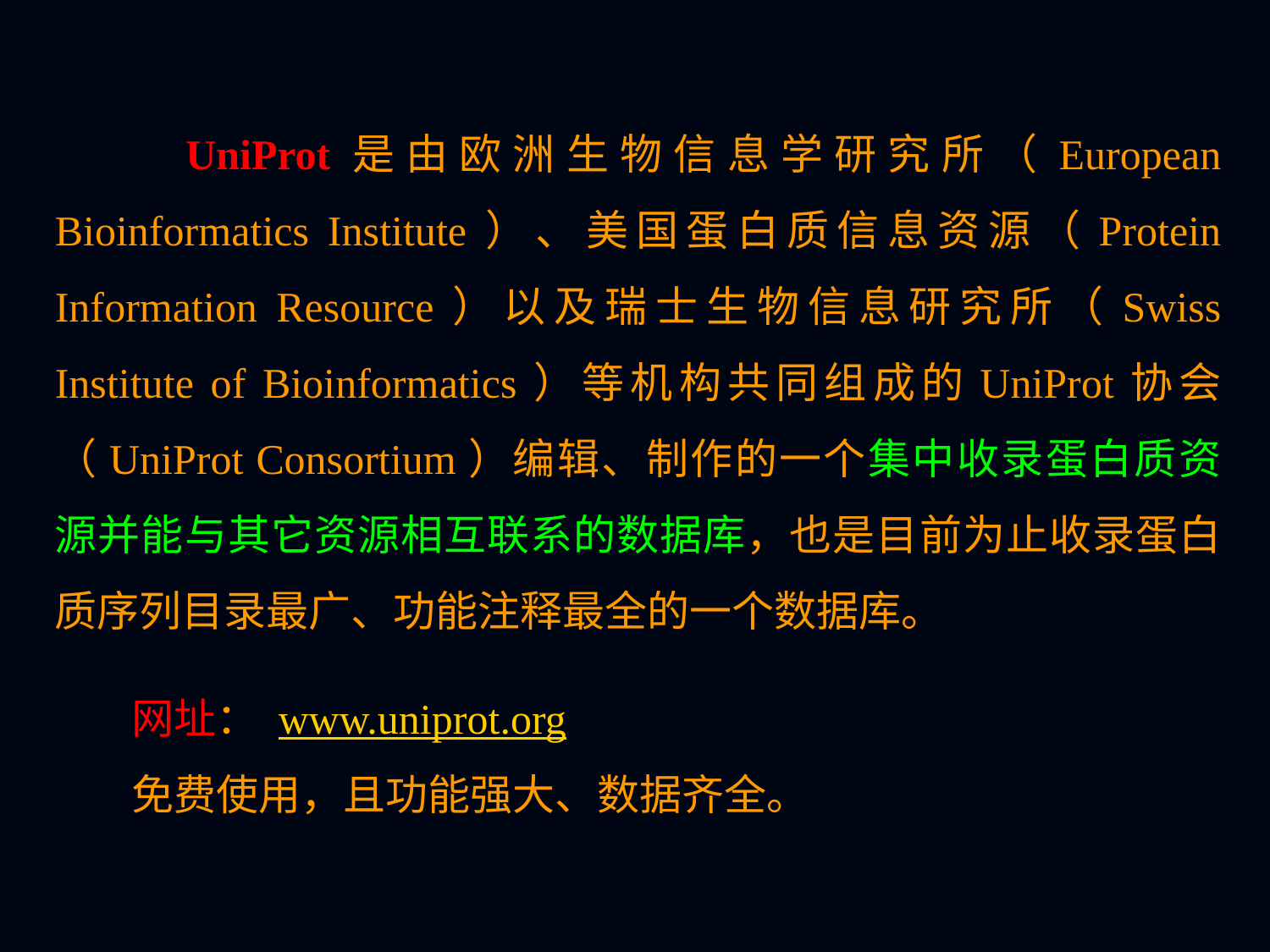

UniProt是由欧洲生物信息学研究所（European Bioinformatics Institute）、美国蛋白质信息资源（Protein Information Resource）以及瑞士生物信息研究所（Swiss Institute of Bioinformatics）等机构共同组成的UniProt协会（UniProt Consortium）编辑、制作的一个集中收录蛋白质资源并能与其它资源相互联系的数据库，也是目前为止收录蛋白质序列目录最广、功能注释最全的一个数据库。

       网址： www.uniprot.org
       免费使用，且功能强大、数据齐全。